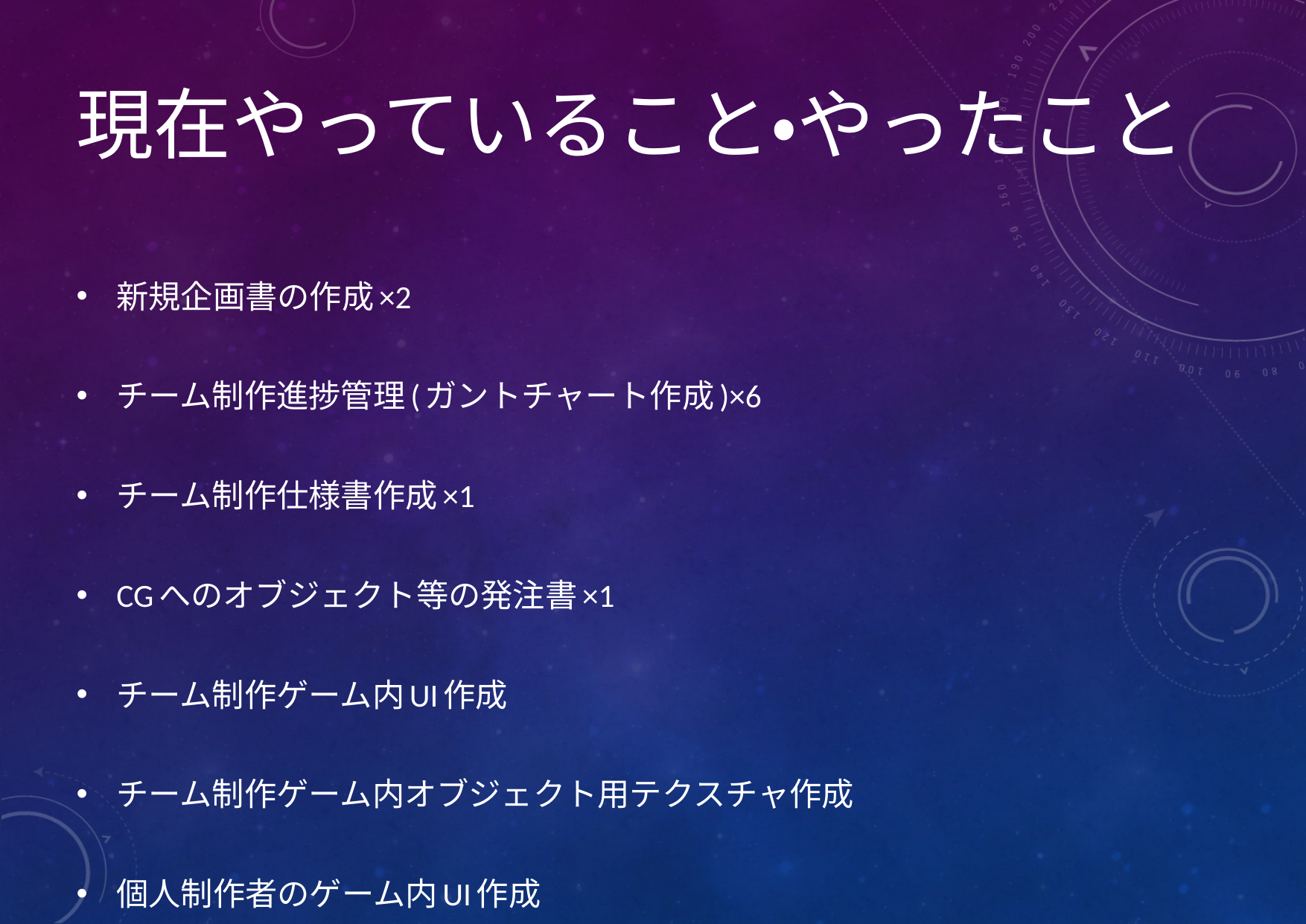

# 現在やっていること・やったこと
新規企画書の作成×2

チーム制作進捗管理(ガントチャート作成)×6

チーム制作仕様書作成×1

CGへのオブジェクト等の発注書×1

チーム制作ゲーム内UI作成

チーム制作ゲーム内オブジェクト用テクスチャ作成

個人制作者のゲーム内UI作成